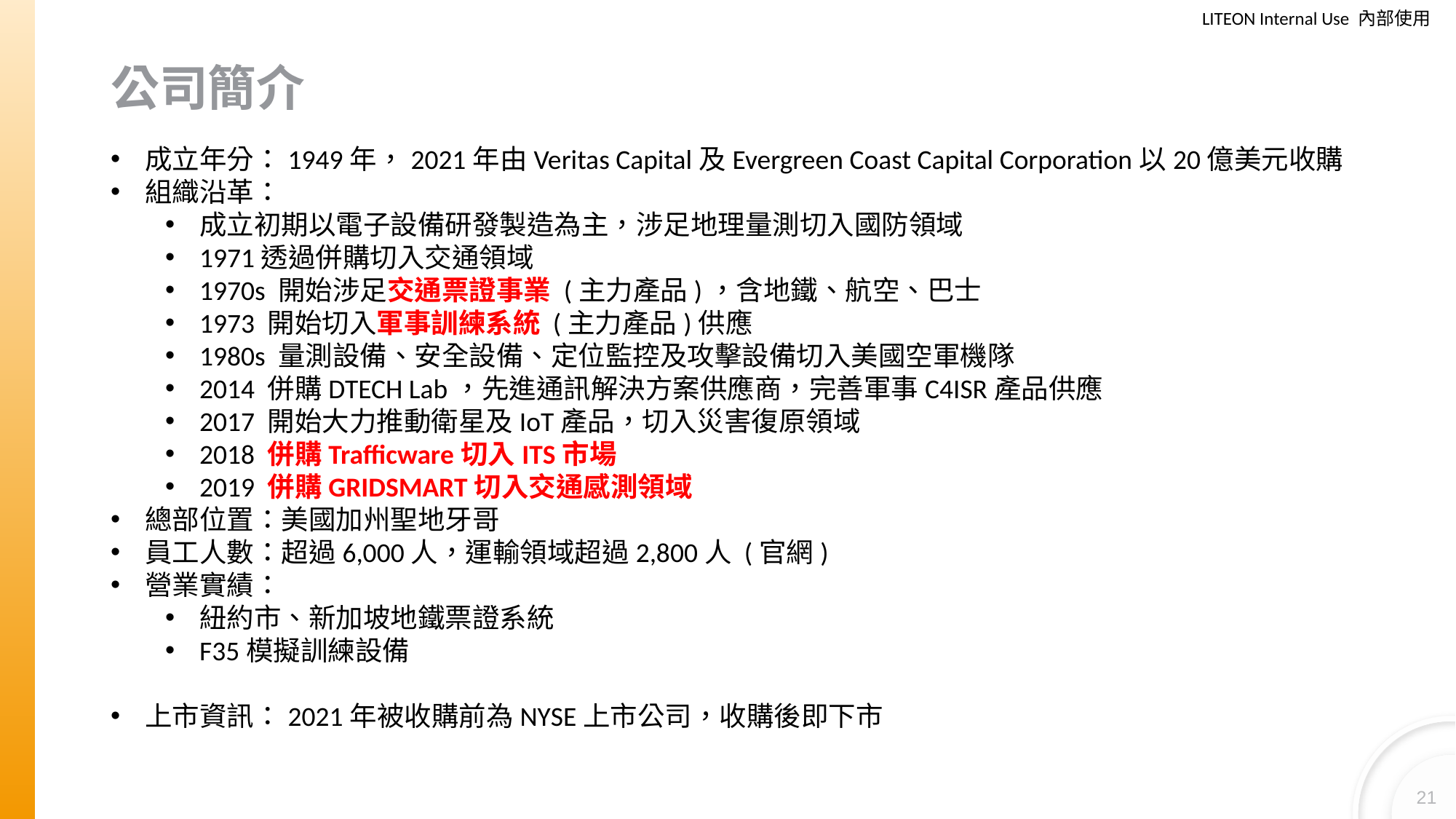

# 公司簡介
成立年分：1949年，2021年由Veritas Capital及Evergreen Coast Capital Corporation以20億美元收購
組織沿革：
成立初期以電子設備研發製造為主，涉足地理量測切入國防領域
1971透過併購切入交通領域
1970s 開始涉足交通票證事業 (主力產品)，含地鐵、航空、巴士
1973 開始切入軍事訓練系統 (主力產品)供應
1980s 量測設備、安全設備、定位監控及攻擊設備切入美國空軍機隊
2014 併購DTECH Lab，先進通訊解決方案供應商，完善軍事C4ISR產品供應
2017 開始大力推動衛星及IoT產品，切入災害復原領域
2018 併購Trafficware切入ITS市場
2019 併購GRIDSMART切入交通感測領域
總部位置：美國加州聖地牙哥
員工人數：超過6,000人，運輸領域超過2,800人 (官網)
營業實績：
紐約市、新加坡地鐵票證系統
F35模擬訓練設備

上市資訊：2021年被收購前為NYSE上市公司，收購後即下市

21